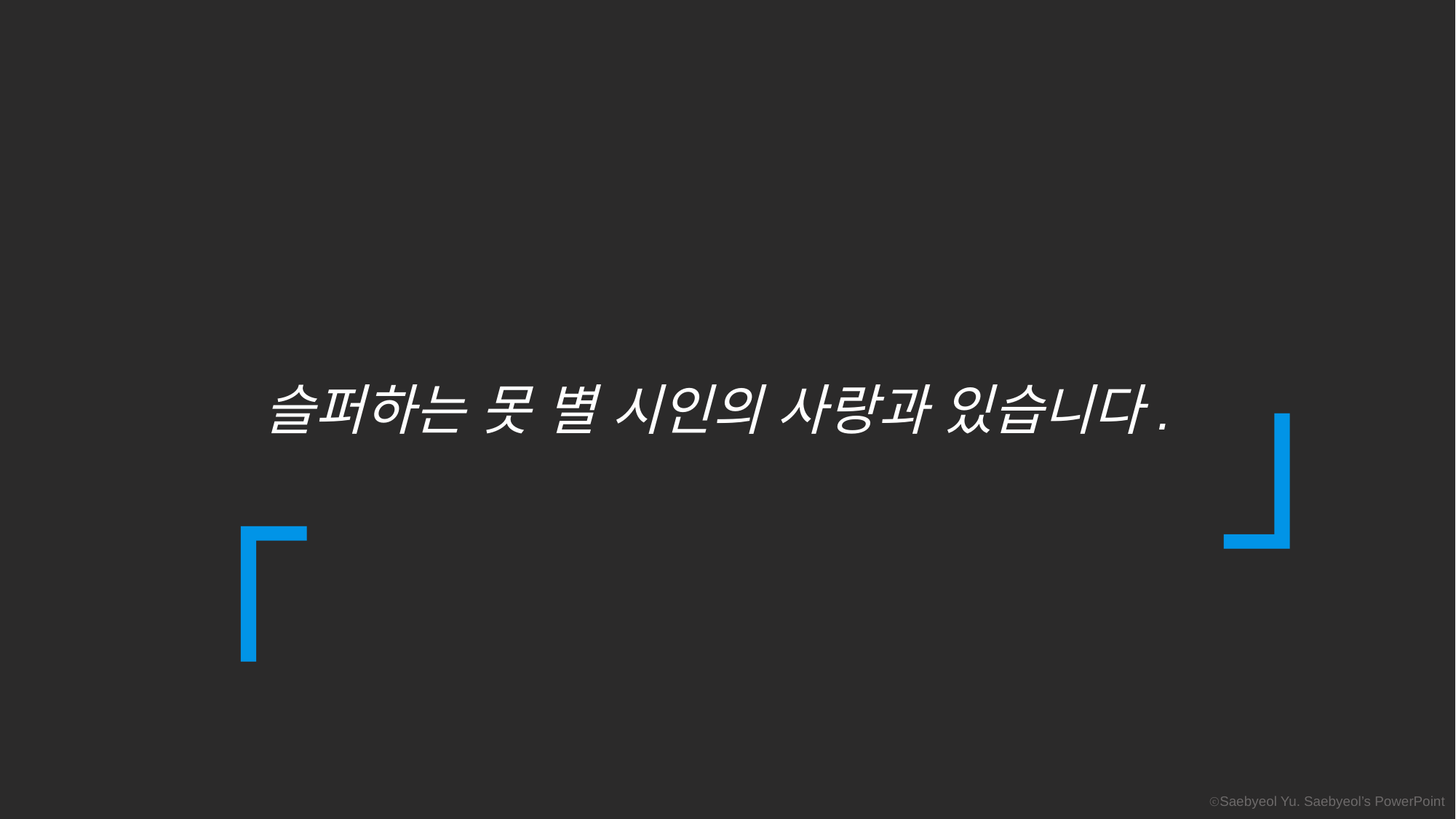

「
」
슬퍼하는 못 별 시인의 사랑과 있습니다.